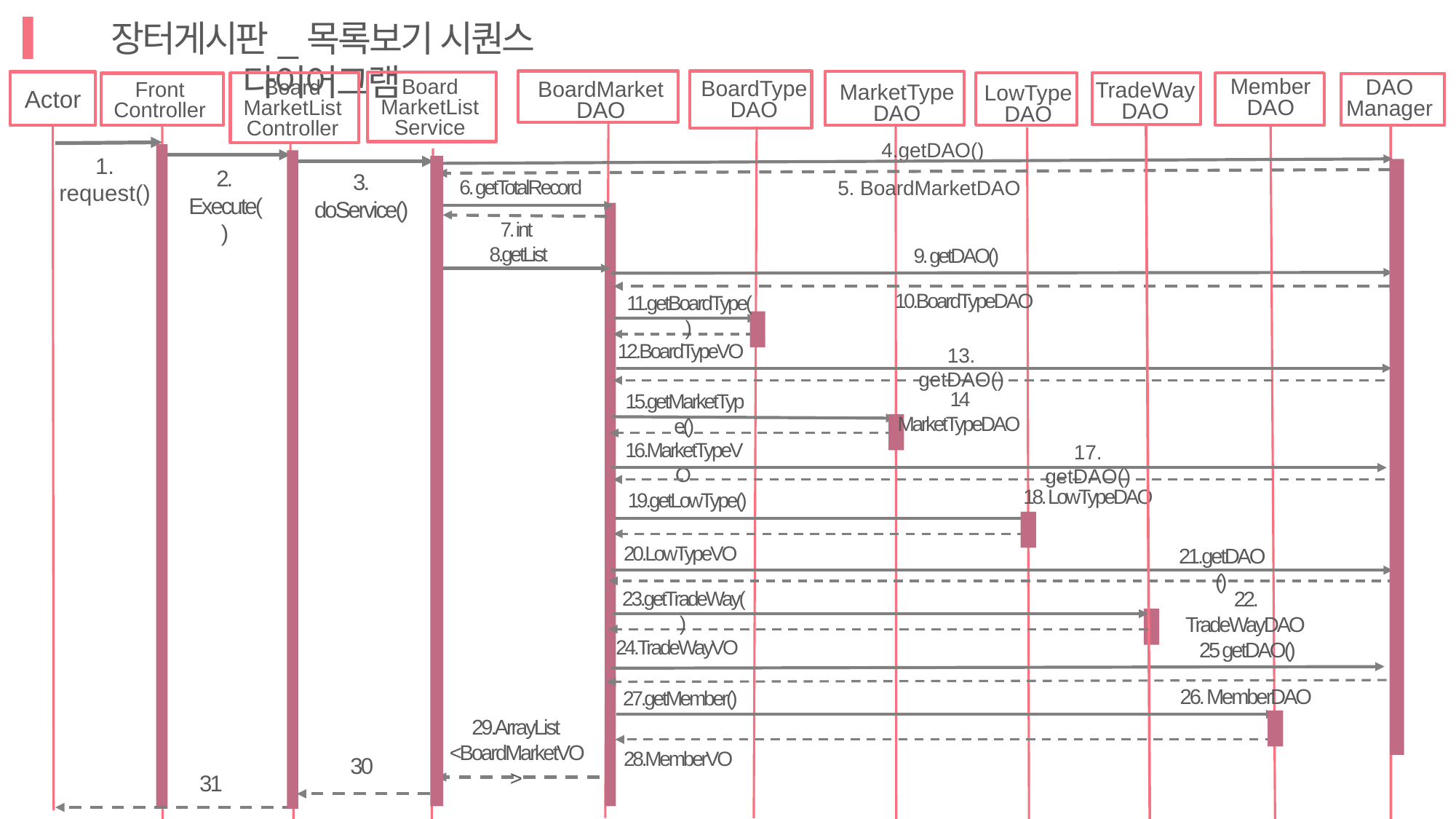

장터게시판_목록보기 시퀀스 다이어그램

BoardMarket
DAO

BoardType
DAO

MarketType
DAO

Actor

Board
MarketList Service
Member
DAO

TradeWay
DAO
DAO
Manager

LowType
DAO

Board
MarketList Controller

Front
Controller
4.getDAO()

1.
request()

2.
Execute()

3.
doService()
6. getTotalRecord
5. BoardMarketDAO

7. int
8.getList
9. getDAO()
10.BoardTypeDAO
11.getBoardType()

12.BoardTypeVO
13. getDAO()
14 MarketTypeDAO
15.getMarketType()

16.MarketTypeVO
17. getDAO()
18. LowTypeDAO
19.getLowType()

20.LowTypeVO
21.getDAO()
22. TradeWayDAO
23.getTradeWay()

24.TradeWayVO
25 getDAO()
26. MemberDAO
27.getMember()
29.ArrayList
<BoardMarketVO>

28.MemberVO
30
31